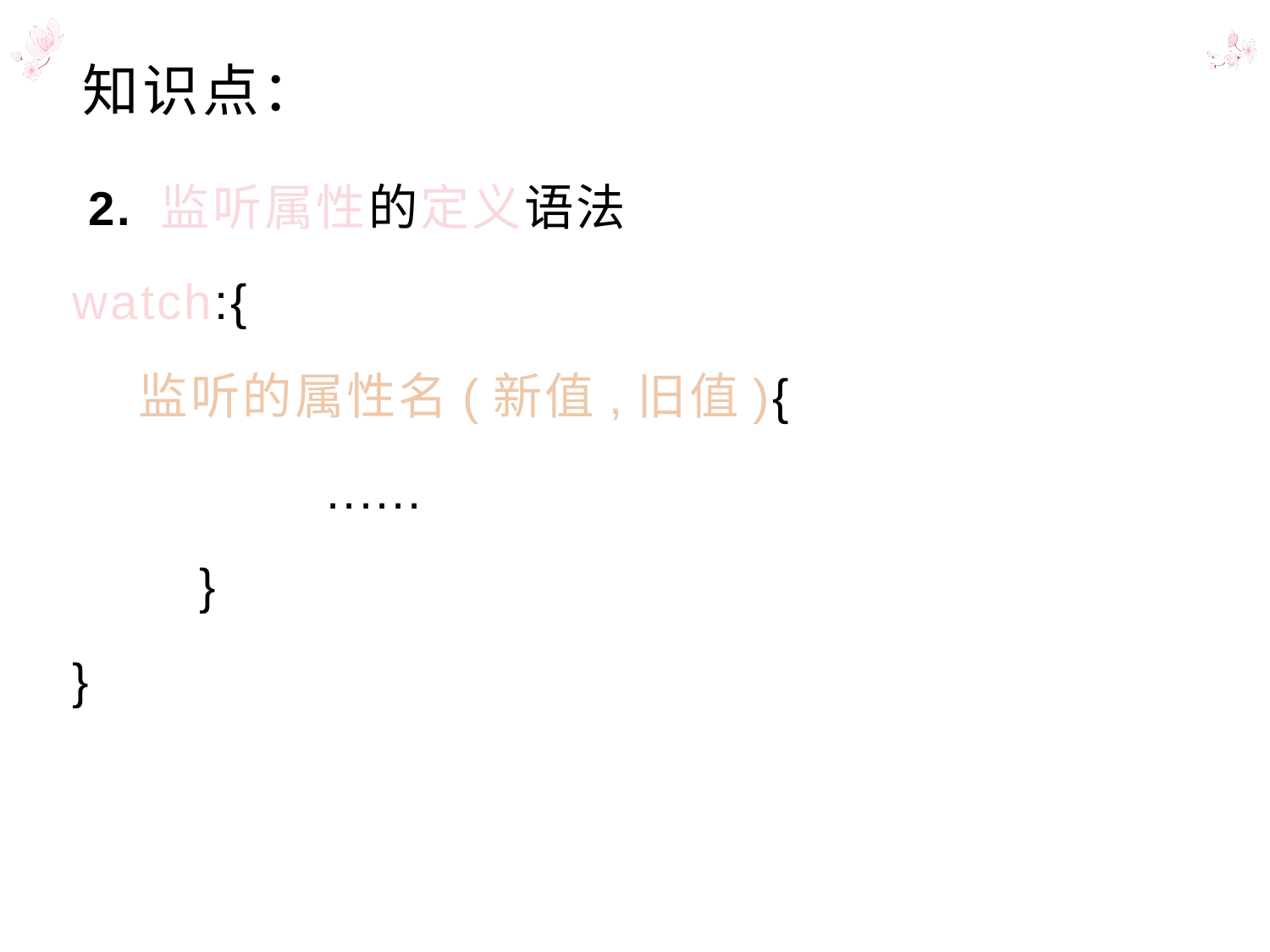

# 知识点：
 2. 监听属性的定义语法
watch:{
    监听的属性名(新值,旧值){
   		......
	}
}